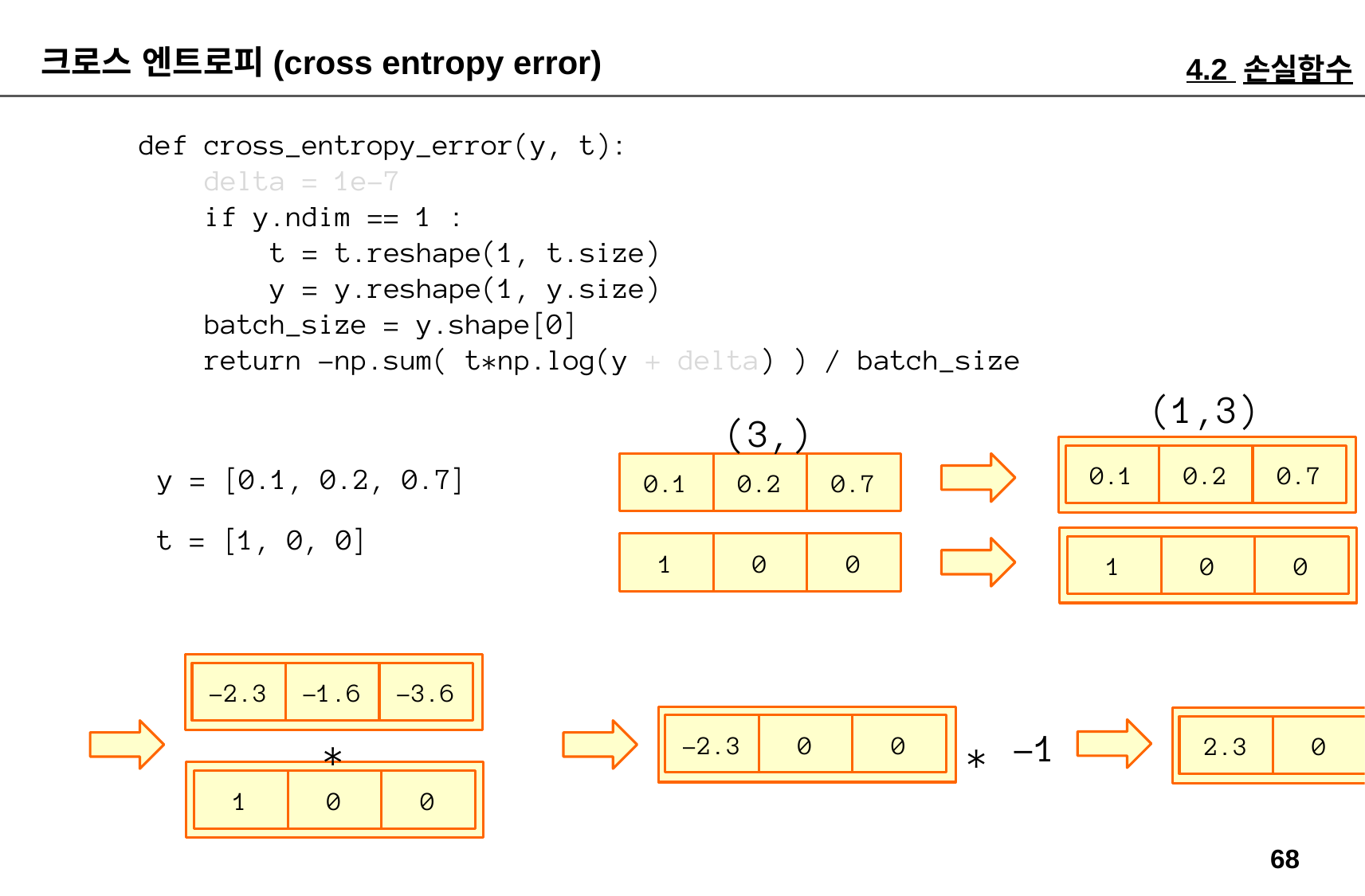

크로스 엔트로피(cross entropy error)
4.2 손실함수
def cross_entropy_error(y, t):
    delta = 1e-7
    if y.ndim == 1 :
        t = t.reshape(1, t.size)
        y = y.reshape(1, y.size)
    batch_size = y.shape[0]
    return -np.sum( t*np.log(y + delta) ) / batch_size
(1,3)
(3,)

0.1
0.2
0.7
y = [0.1, 0.2, 0.7]
0.1
0.2
0.7

t = [1, 0, 0]

1
0
0
1
0
0

-2.3
-1.6
-3.6

-2.3
0
0
-1
2.3
0
0

*

*

1
0
0